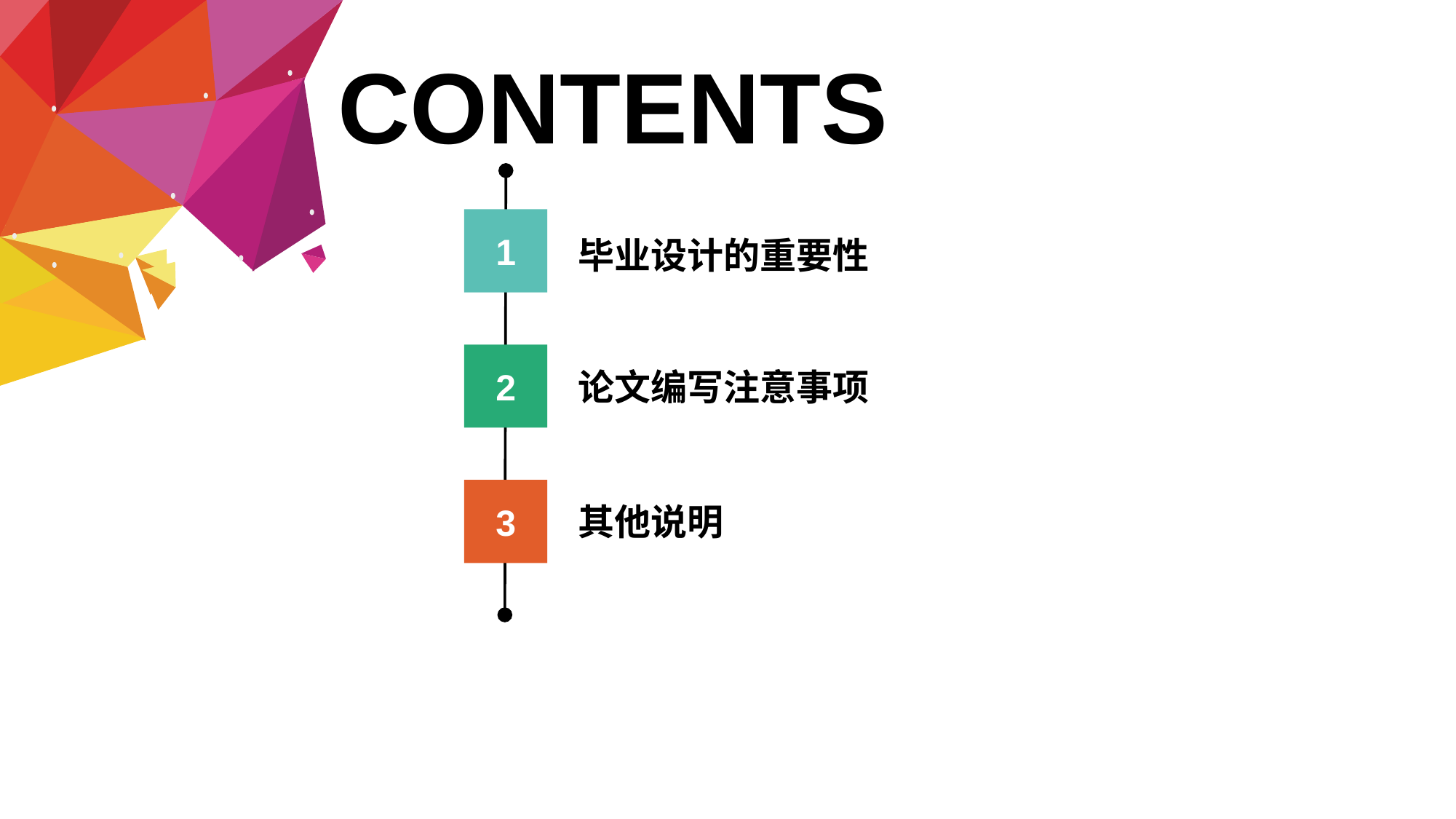

CONTENTS

1
毕业设计的重要性
2
论文编写注意事项
3
其他说明